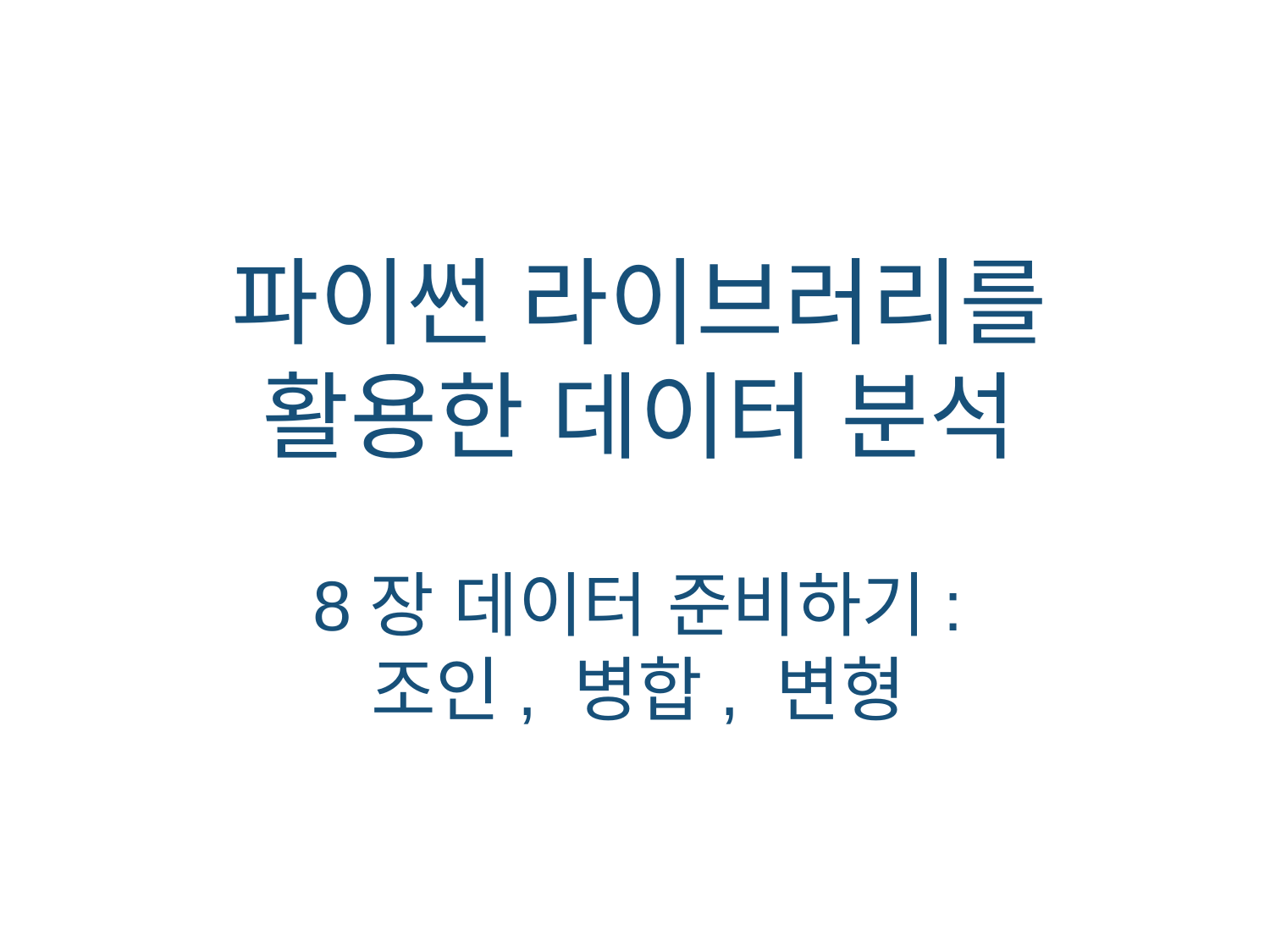

파이썬 라이브러리를
활용한 데이터 분석
8장 데이터 준비하기:
조인, 병합, 변형